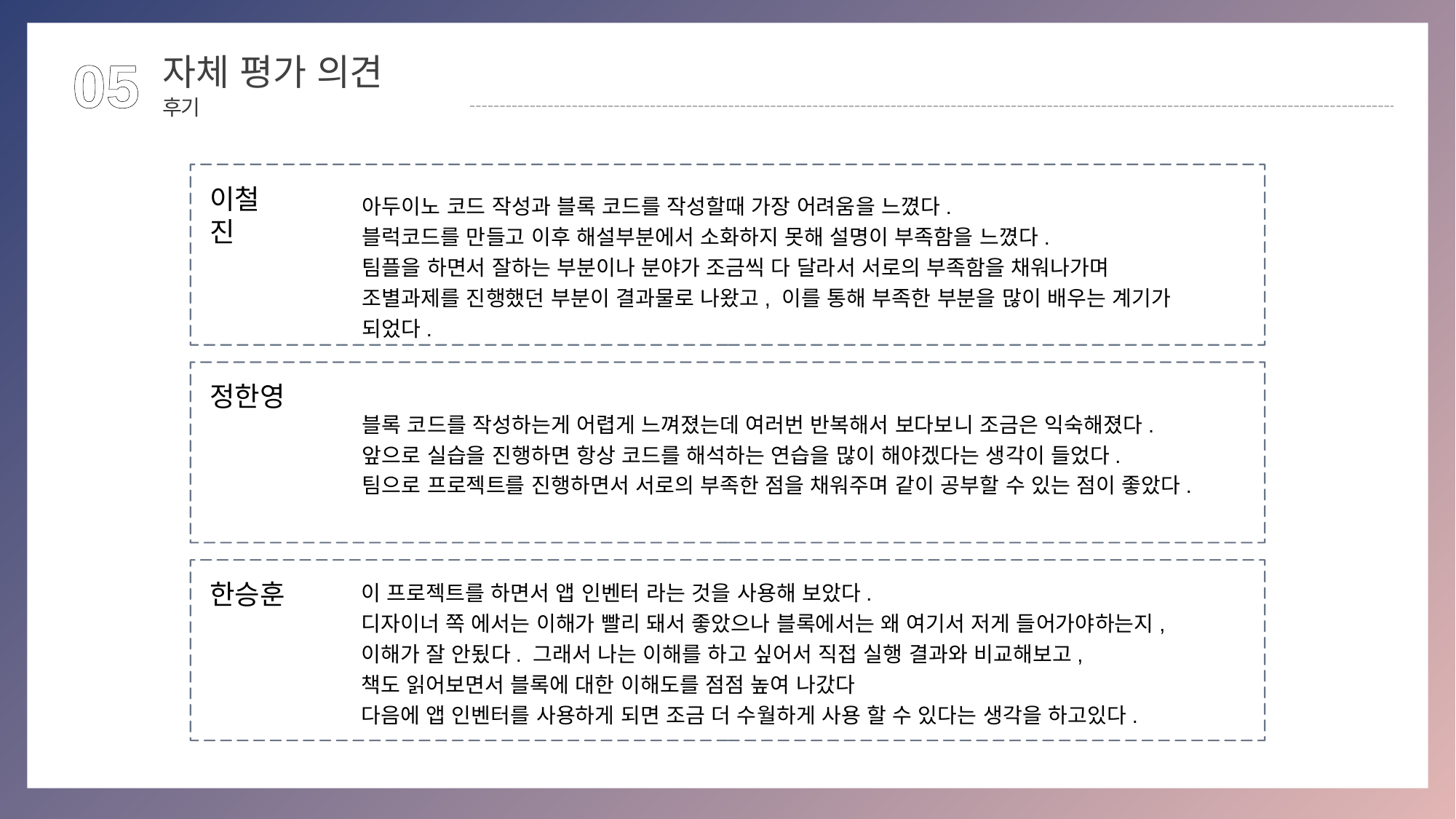

05
자체 평가 의견
후기

이철진
아두이노 코드 작성과 블록 코드를 작성할때 가장 어려움을 느꼈다.
블럭코드를 만들고 이후 해설부분에서 소화하지 못해 설명이 부족함을 느꼈다.
팀플을 하면서 잘하는 부분이나 분야가 조금씩 다 달라서 서로의 부족함을 채워나가며
조별과제를 진행했던 부분이 결과물로 나왔고, 이를 통해 부족한 부분을 많이 배우는 계기가 되었다.

정한영
블록 코드를 작성하는게 어렵게 느껴졌는데 여러번 반복해서 보다보니 조금은 익숙해졌다.
앞으로 실습을 진행하면 항상 코드를 해석하는 연습을 많이 해야겠다는 생각이 들었다.
팀으로 프로젝트를 진행하면서 서로의 부족한 점을 채워주며 같이 공부할 수 있는 점이 좋았다.

이 프로젝트를 하면서 앱 인벤터 라는 것을 사용해 보았다.
디자이너 쪽 에서는 이해가 빨리 돼서 좋았으나 블록에서는 왜 여기서 저게 들어가야하는지, 이해가 잘 안됬다. 그래서 나는 이해를 하고 싶어서 직접 실행 결과와 비교해보고,
책도 읽어보면서 블록에 대한 이해도를 점점 높여 나갔다
다음에 앱 인벤터를 사용하게 되면 조금 더 수월하게 사용 할 수 있다는 생각을 하고있다.
한승훈